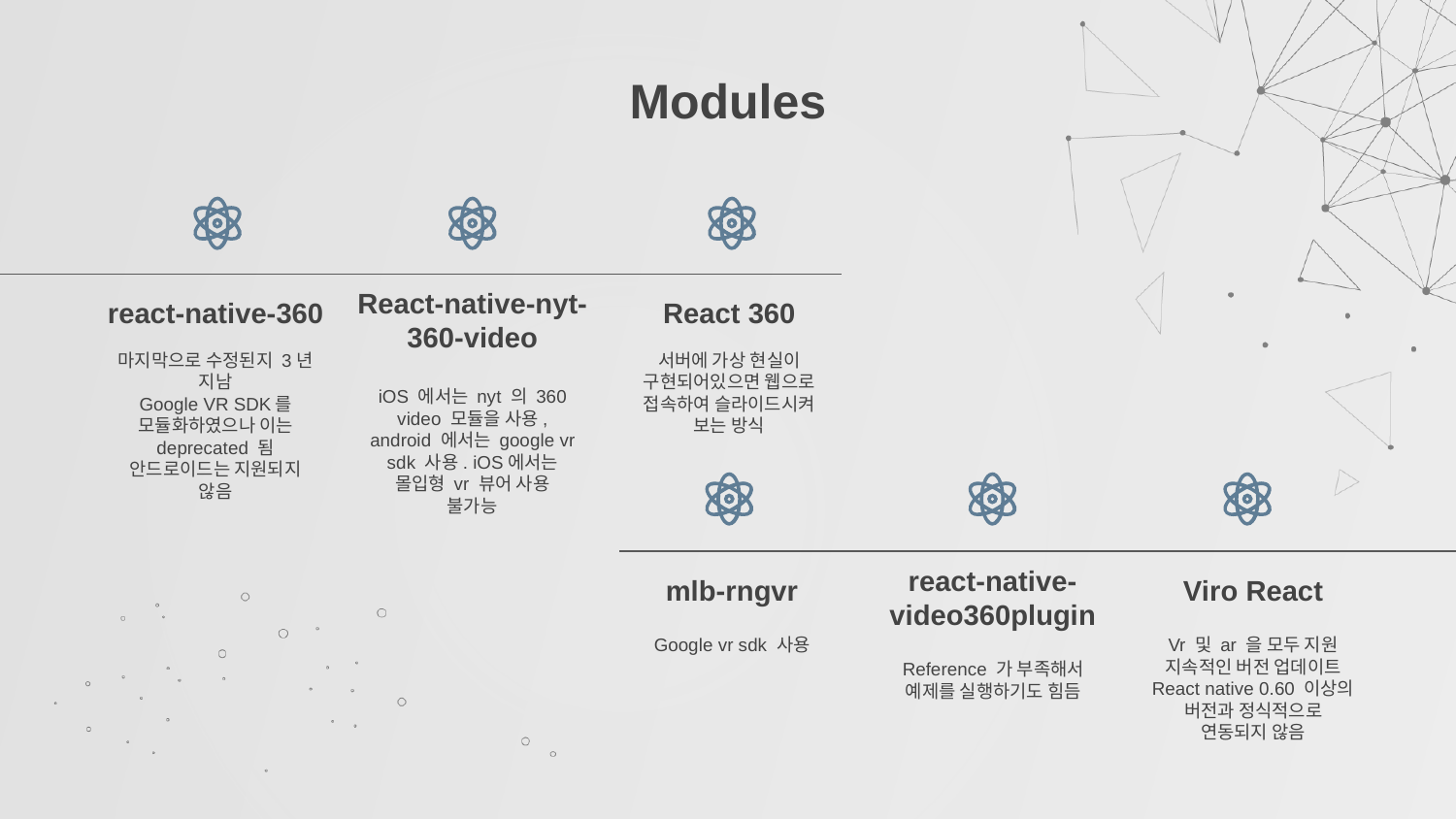

# Modules

react-native-360
React 360
React-native-nyt-
360-video
마지막으로 수정된지 3년 지남
Google VR SDK를 모듈화하였으나 이는 deprecated 됨
안드로이드는 지원되지 않음

서버에 가상 현실이 구현되어있으면 웹으로 접속하여 슬라이드시켜 보는 방식

iOS 에서는 nyt 의 360 video 모듈을 사용, android 에서는 google vr sdk 사용. iOS에서는 몰입형 vr 뷰어 사용 불가능

mlb-rngvr
Viro React
react-native-video360plugin
Google vr sdk 사용

Vr 및 ar 을 모두 지원
지속적인 버전 업데이트
React native 0.60 이상의 버전과 정식적으로 연동되지 않음

Reference 가 부족해서 예제를 실행하기도 힘듬